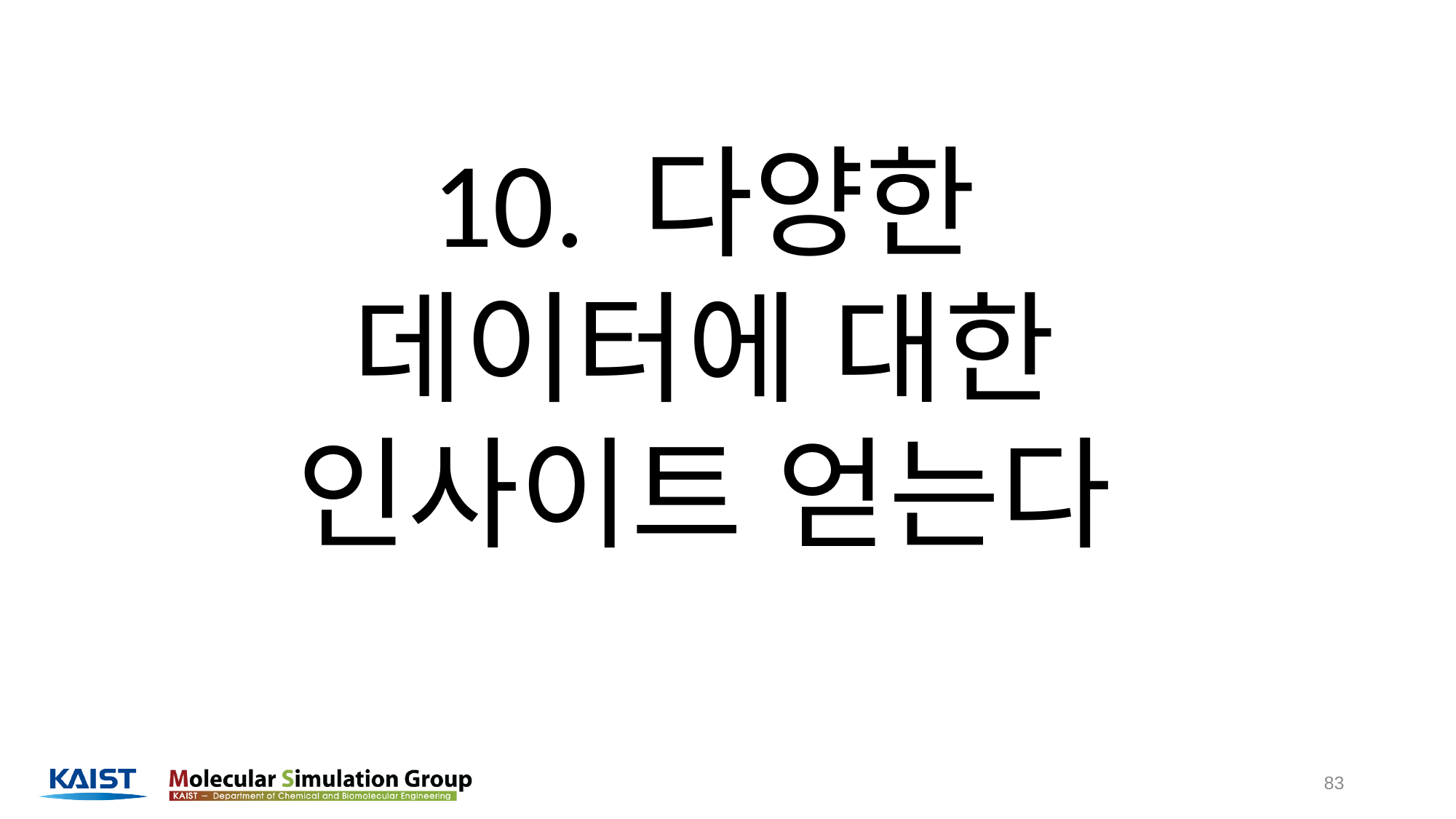

10. 다양한 데이터에 대한 인사이트 얻는다
83